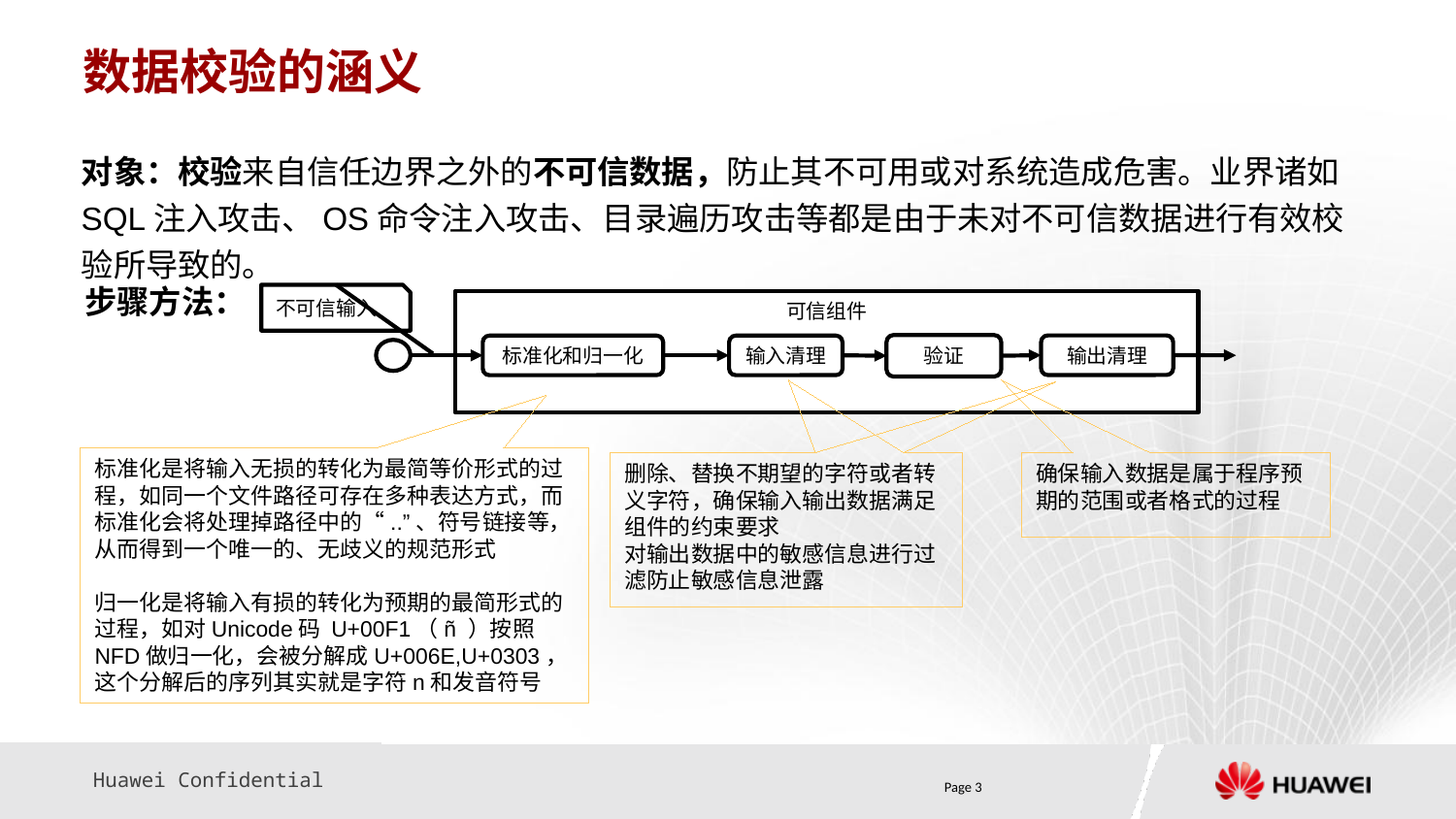

# 数据校验的涵义
对象：校验来自信任边界之外的不可信数据，防止其不可用或对系统造成危害。业界诸如SQL注入攻击、OS命令注入攻击、目录遍历攻击等都是由于未对不可信数据进行有效校验所导致的。
步骤方法：
不可信输入
可信组件
验证
输出清理
标准化和归一化
输入清理

标准化是将输入无损的转化为最简等价形式的过程，如同一个文件路径可存在多种表达方式，而标准化会将处理掉路径中的“..”、符号链接等，从而得到一个唯一的、无歧义的规范形式

归一化是将输入有损的转化为预期的最简形式的过程，如对Unicode码 U+00F1（ñ ）按照NFD做归一化，会被分解成U+006E,U+0303，这个分解后的序列其实就是字符n和发音符号

删除、替换不期望的字符或者转义字符，确保输入输出数据满足组件的约束要求
对输出数据中的敏感信息进行过滤防止敏感信息泄露

确保输入数据是属于程序预期的范围或者格式的过程